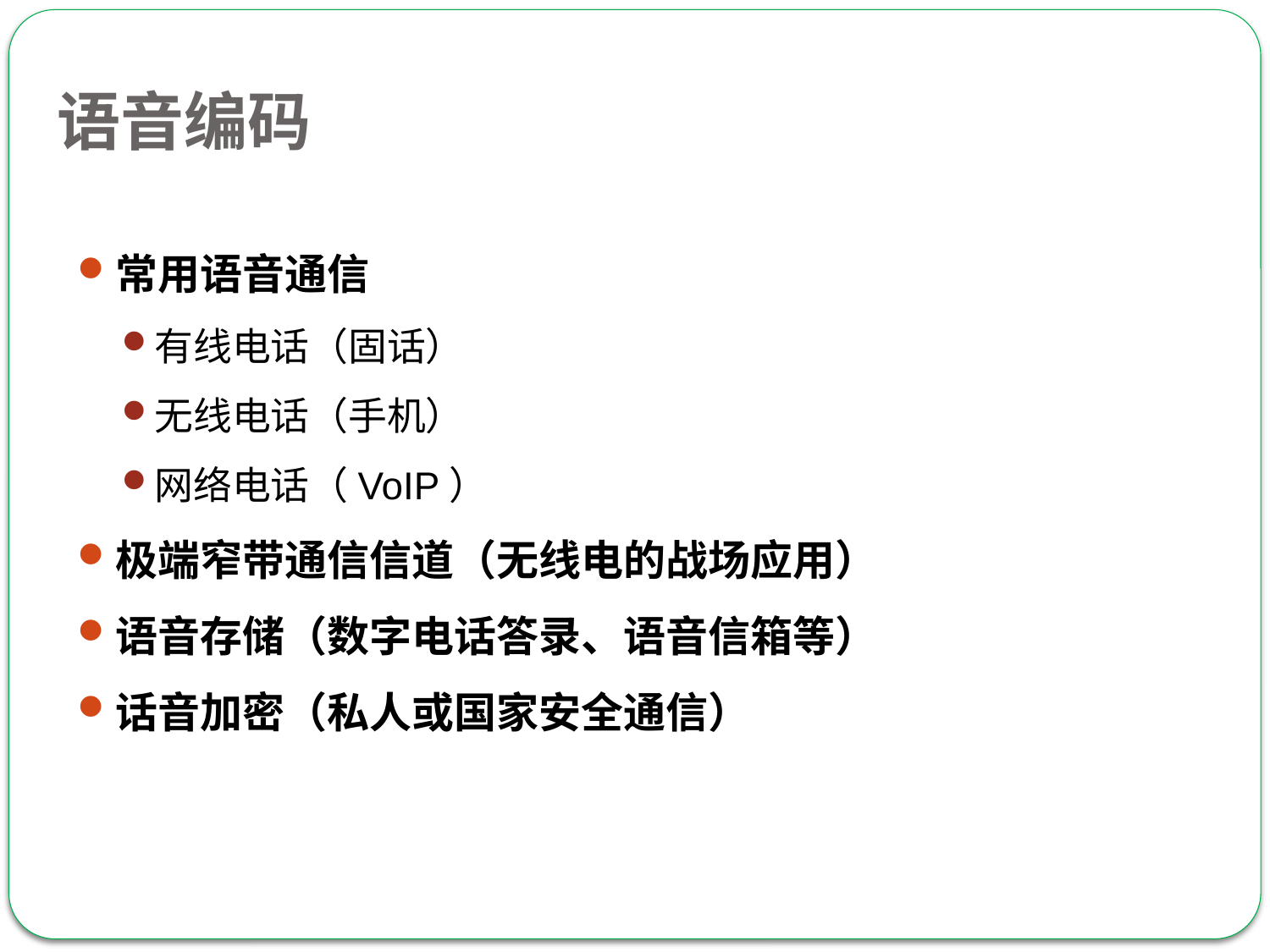

语音编码
常用语音通信
有线电话（固话）
无线电话（手机）
网络电话（VoIP）
极端窄带通信信道（无线电的战场应用）
语音存储（数字电话答录、语音信箱等）
话音加密（私人或国家安全通信）